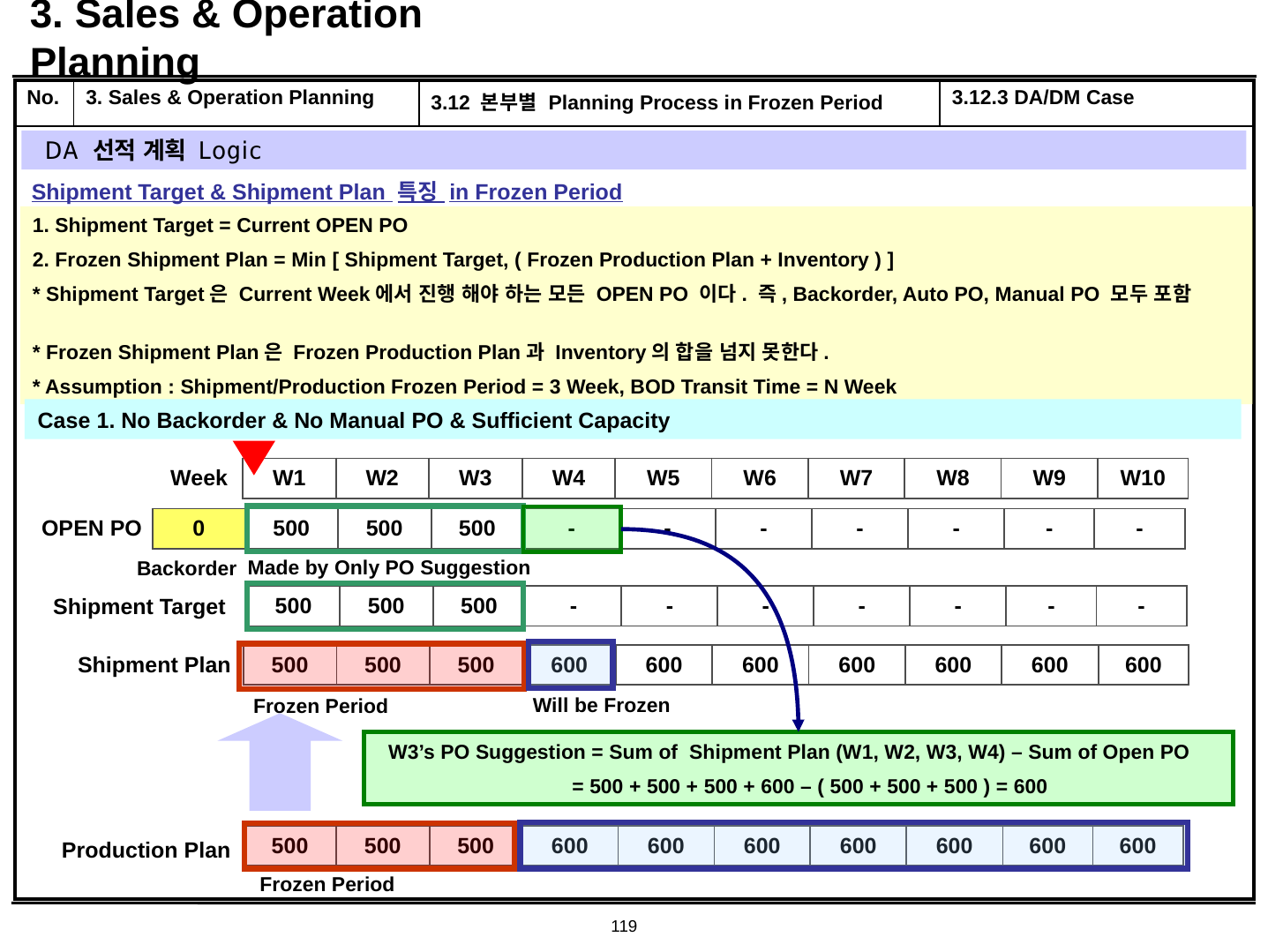

# 3. Sales & Operation Planning
| No. | 3. Sales & Operation Planning | 3.12 본부별 Planning Process in Frozen Period | 3.12.3 DA/DM Case |
| --- | --- | --- | --- |
|  |  |  |  |
DA 선적 계획 Logic
Shipment Target & Shipment Plan 특징 in Frozen Period
1. Shipment Target = Current OPEN PO
2. Frozen Shipment Plan = Min [ Shipment Target, ( Frozen Production Plan + Inventory ) ]
* Shipment Target은 Current Week에서 진행 해야 하는 모든 OPEN PO 이다. 즉, Backorder, Auto PO, Manual PO 모두 포함
* Frozen Shipment Plan은 Frozen Production Plan과 Inventory의 합을 넘지 못한다.
* Assumption : Shipment/Production Frozen Period = 3 Week, BOD Transit Time = N Week
Case 1. No Backorder & No Manual PO & Sufficient Capacity

Week
| W1 | W2 | W3 | W4 | W5 | W6 | W7 | W8 | W9 | W10 |
| --- | --- | --- | --- | --- | --- | --- | --- | --- | --- |

OPEN PO
| 0 | 500 | 500 | 500 | - | - | - | - | - | - | - |
| --- | --- | --- | --- | --- | --- | --- | --- | --- | --- | --- |
Made by Only PO Suggestion
Backorder

Shipment Target
| 500 | 500 | 500 | - | - | - | - | - | - | - |
| --- | --- | --- | --- | --- | --- | --- | --- | --- | --- |

Shipment Plan

| 500 | 500 | 500 | 600 | 600 | 600 | 600 | 600 | 600 | 600 |
| --- | --- | --- | --- | --- | --- | --- | --- | --- | --- |
Will be Frozen
Frozen Period

W3’s PO Suggestion = Sum of  Shipment Plan (W1, W2, W3, W4) – Sum of Open PO
                                = 500 + 500 + 500 + 600 – ( 500 + 500 + 500 ) = 600

| 500 | 500 | 500 | 600 | 600 | 600 | 600 | 600 | 600 | 600 |
| --- | --- | --- | --- | --- | --- | --- | --- | --- | --- |
Production Plan
Frozen Period
119